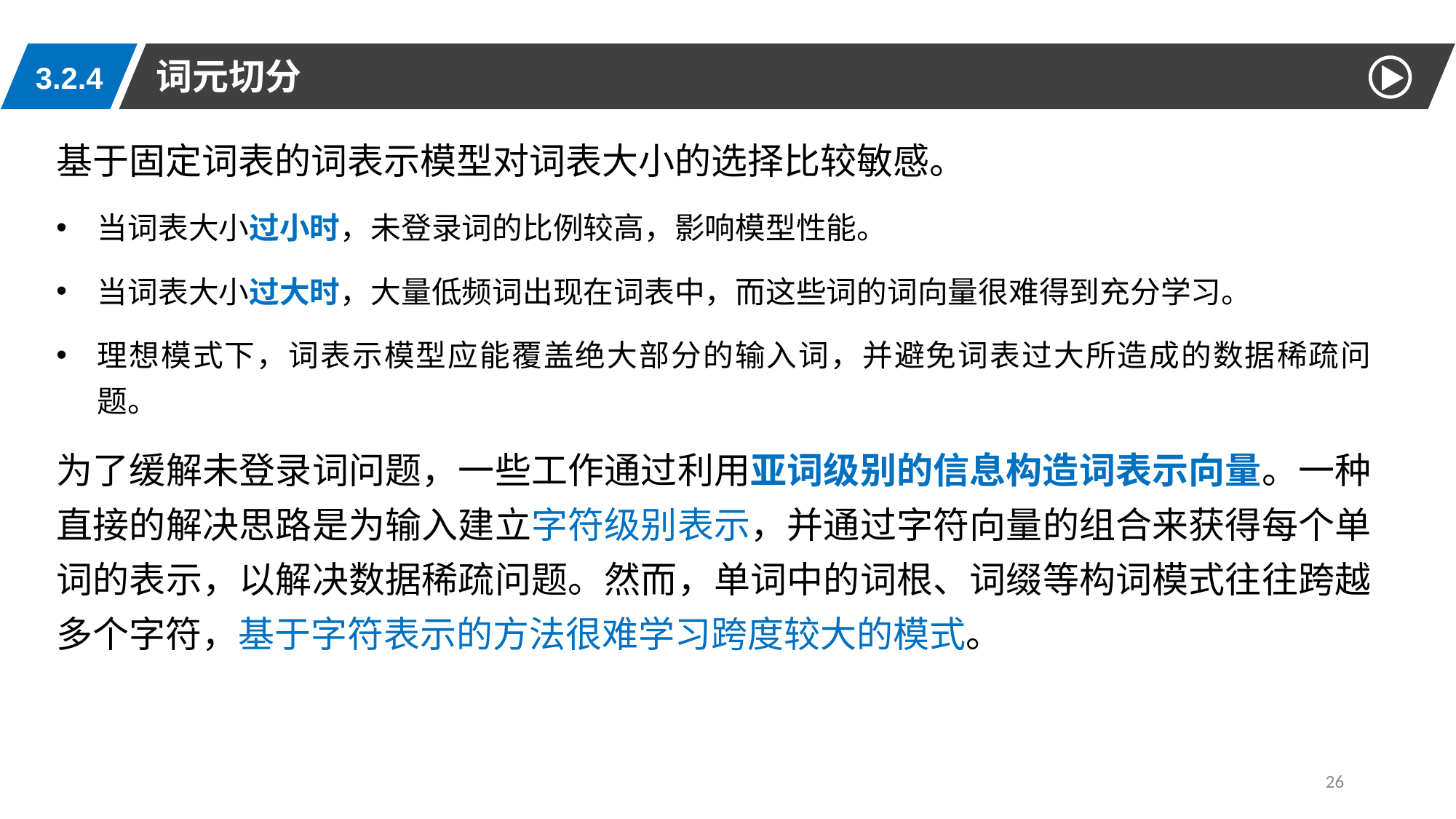

词元切分
3.2.4

基于固定词表的词表示模型对词表大小的选择比较敏感。
当词表大小过小时，未登录词的比例较高，影响模型性能。
当词表大小过大时，大量低频词出现在词表中，而这些词的词向量很难得到充分学习。
理想模式下，词表示模型应能覆盖绝大部分的输入词，并避免词表过大所造成的数据稀疏问题。
为了缓解未登录词问题，一些工作通过利用亚词级别的信息构造词表示向量。一种直接的解决思路是为输入建立字符级别表示，并通过字符向量的组合来获得每个单词的表示，以解决数据稀疏问题。然而，单词中的词根、词缀等构词模式往往跨越多个字符，基于字符表示的方法很难学习跨度较大的模式。
26